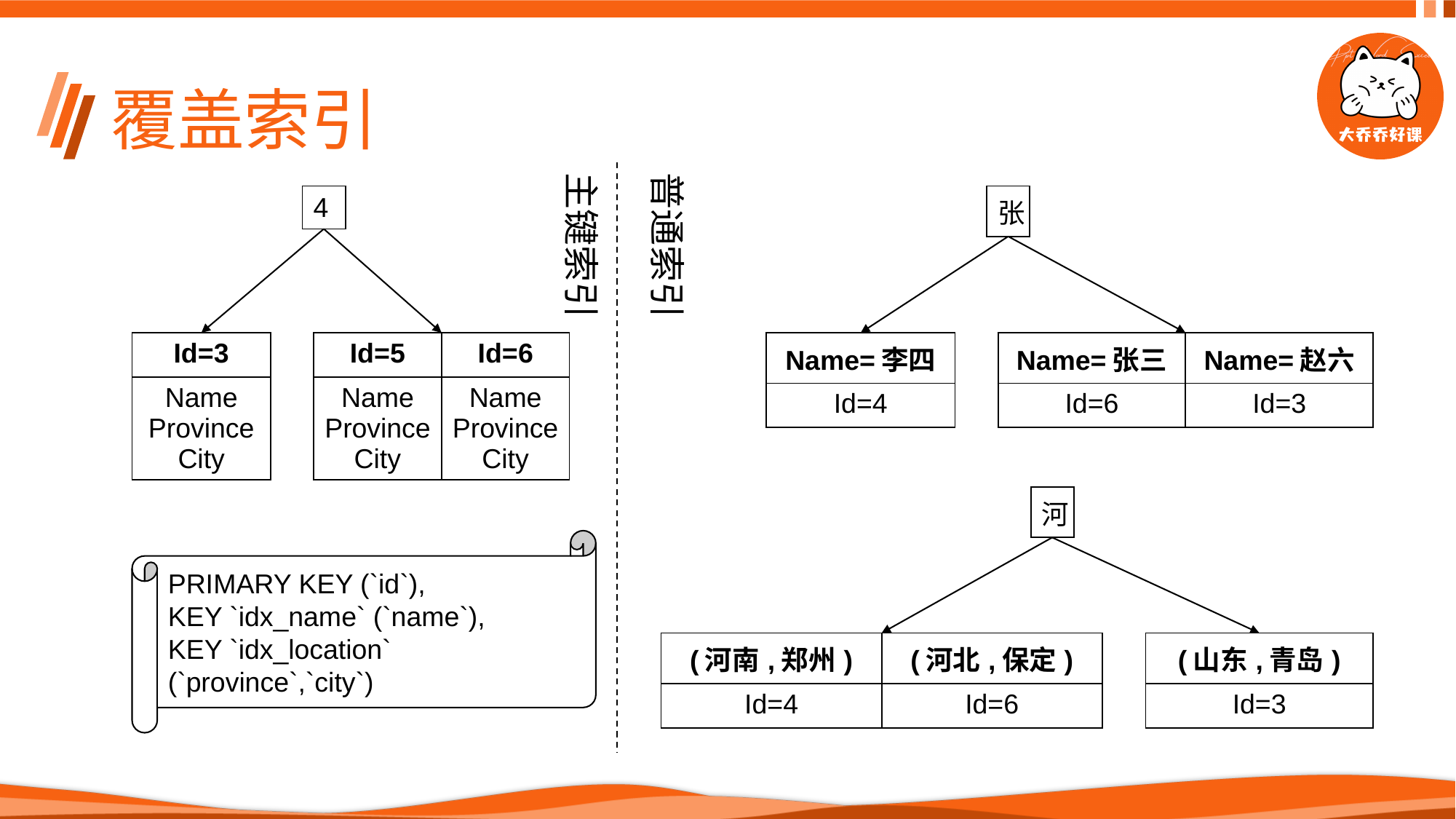

# 覆盖索引
主键索引
普通索引
| 4 |
| --- |
| 张 |
| --- |
| Id=3 |
| --- |
| Name Province City |
| Id=5 | Id=6 |
| --- | --- |
| Name Province City | Name Province City |
| Name=李四 |
| --- |
| Id=4 |
| Name=张三 | Name=赵六 |
| --- | --- |
| Id=6 | Id=3 |
| 河 |
| --- |
PRIMARY KEY (`id`),
KEY `idx_name` (`name`),
KEY `idx_location` (`province`,`city`)
| (河南,郑州) | (河北,保定) |
| --- | --- |
| Id=4 | Id=6 |
| (山东,青岛) |
| --- |
| Id=3 |